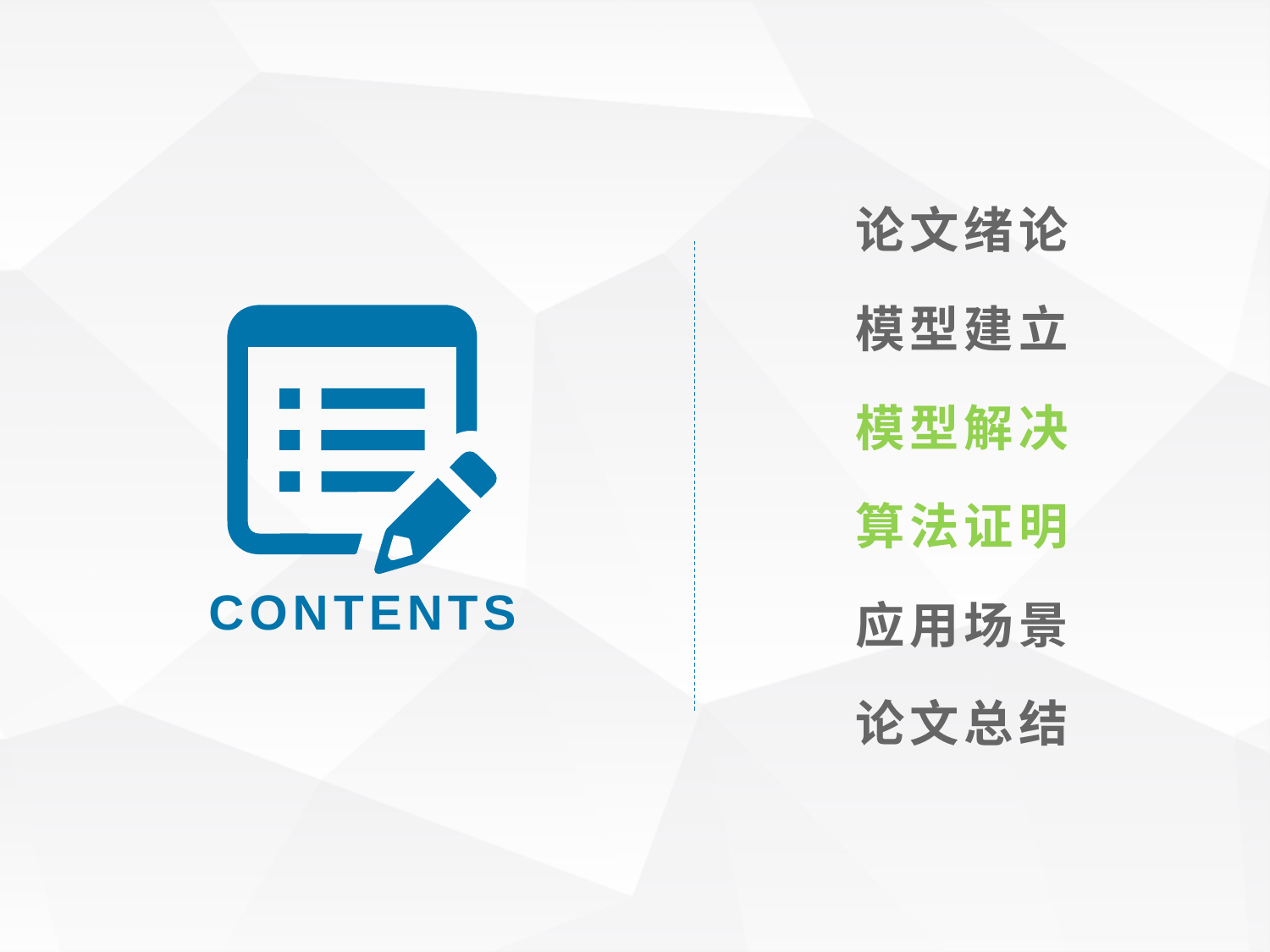

论文绪论
模型建立

模型解决
算法证明
CONTENTS
应用场景
论文总结